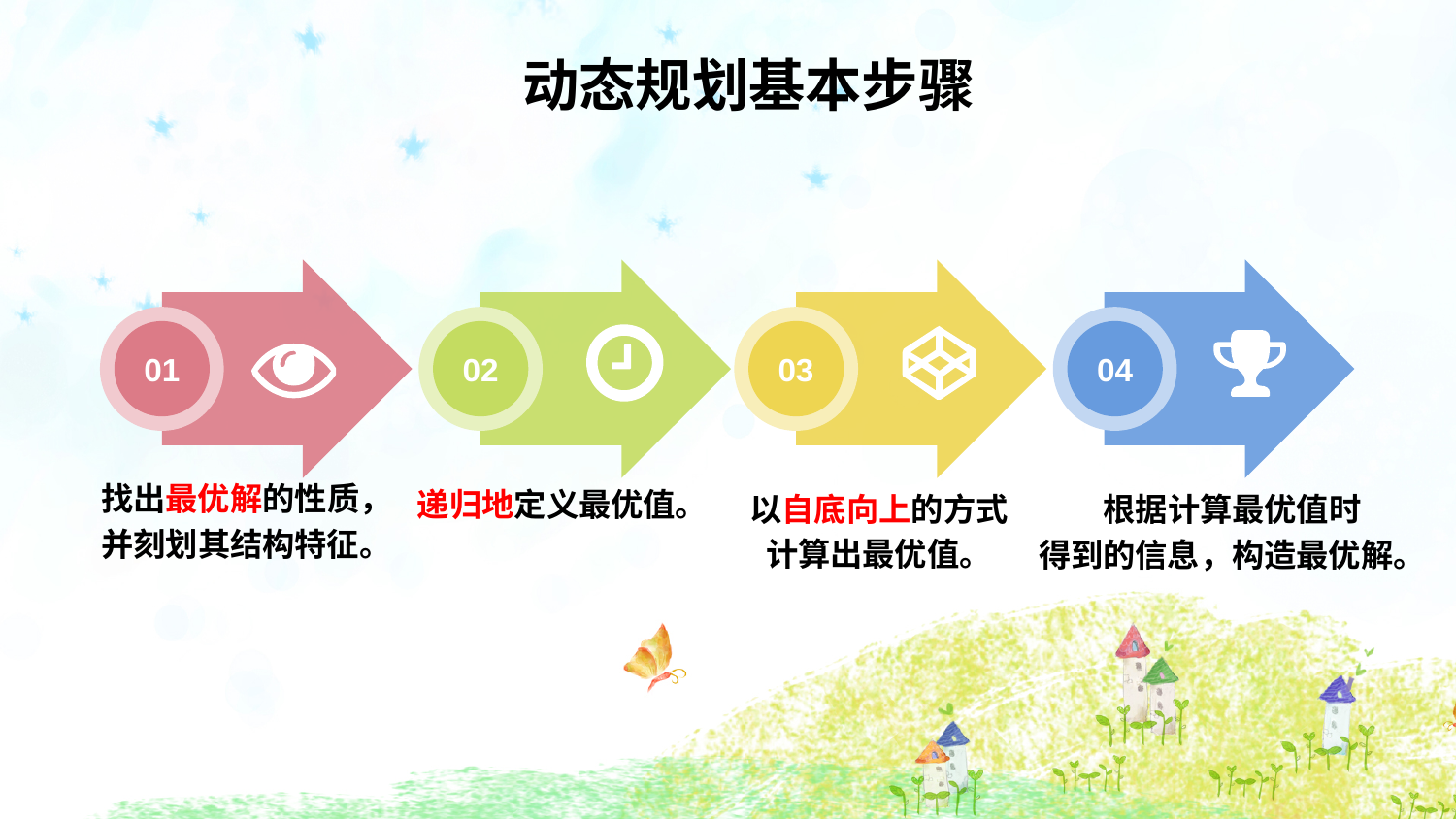

动态规划基本步骤

01

02

03

04

找出最优解的性质，
并刻划其结构特征。
递归地定义最优值。
以自底向上的方式
计算出最优值。
根据计算最优值时
得到的信息，构造最优解。